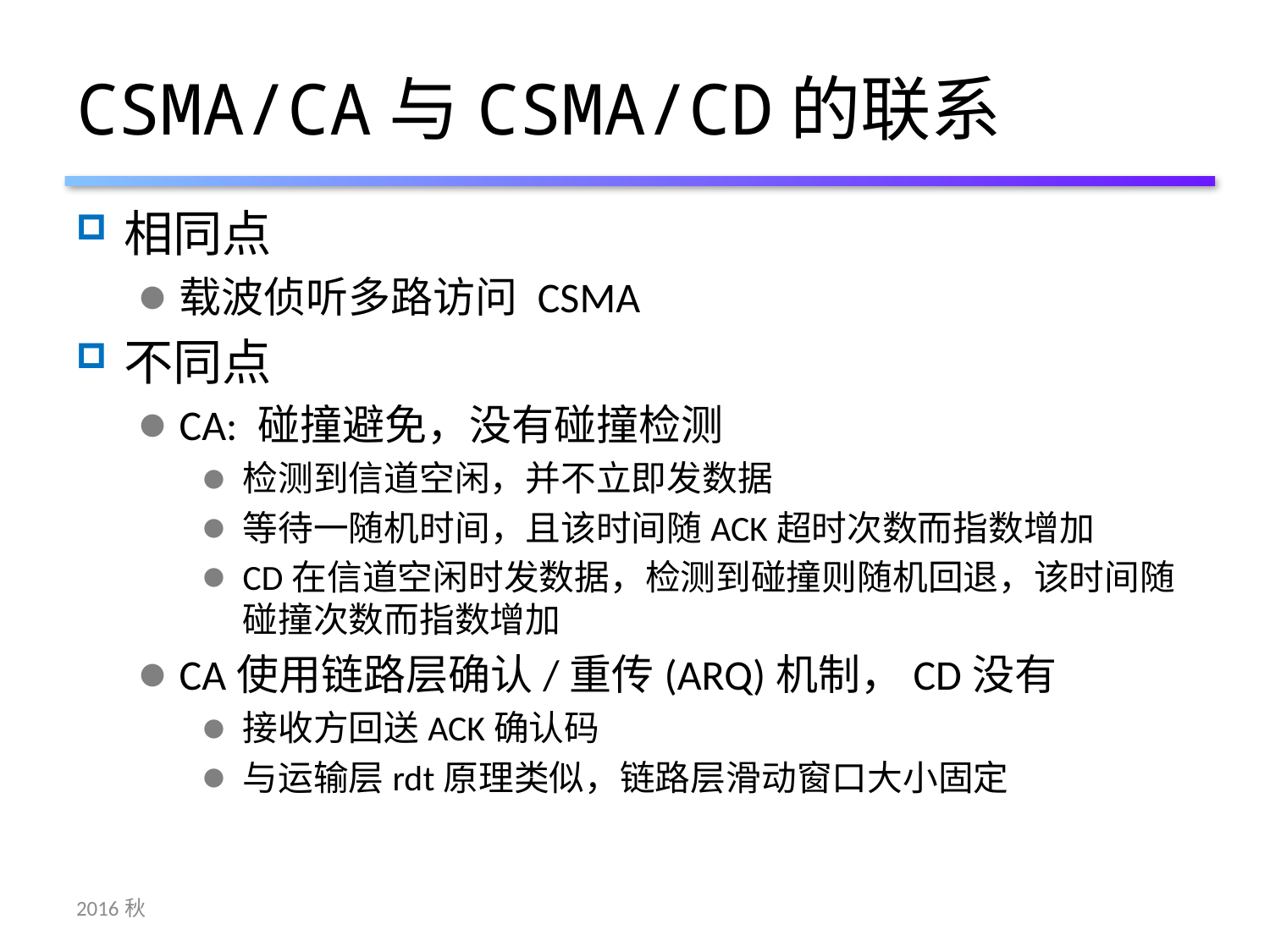

# CSMA/CA与CSMA/CD的联系
相同点
载波侦听多路访问 CSMA
不同点
CA: 碰撞避免，没有碰撞检测
检测到信道空闲，并不立即发数据
等待一随机时间，且该时间随ACK超时次数而指数增加
CD在信道空闲时发数据，检测到碰撞则随机回退，该时间随碰撞次数而指数增加
CA使用链路层确认/重传(ARQ)机制，CD没有
接收方回送ACK确认码
与运输层rdt原理类似，链路层滑动窗口大小固定

2016秋
101